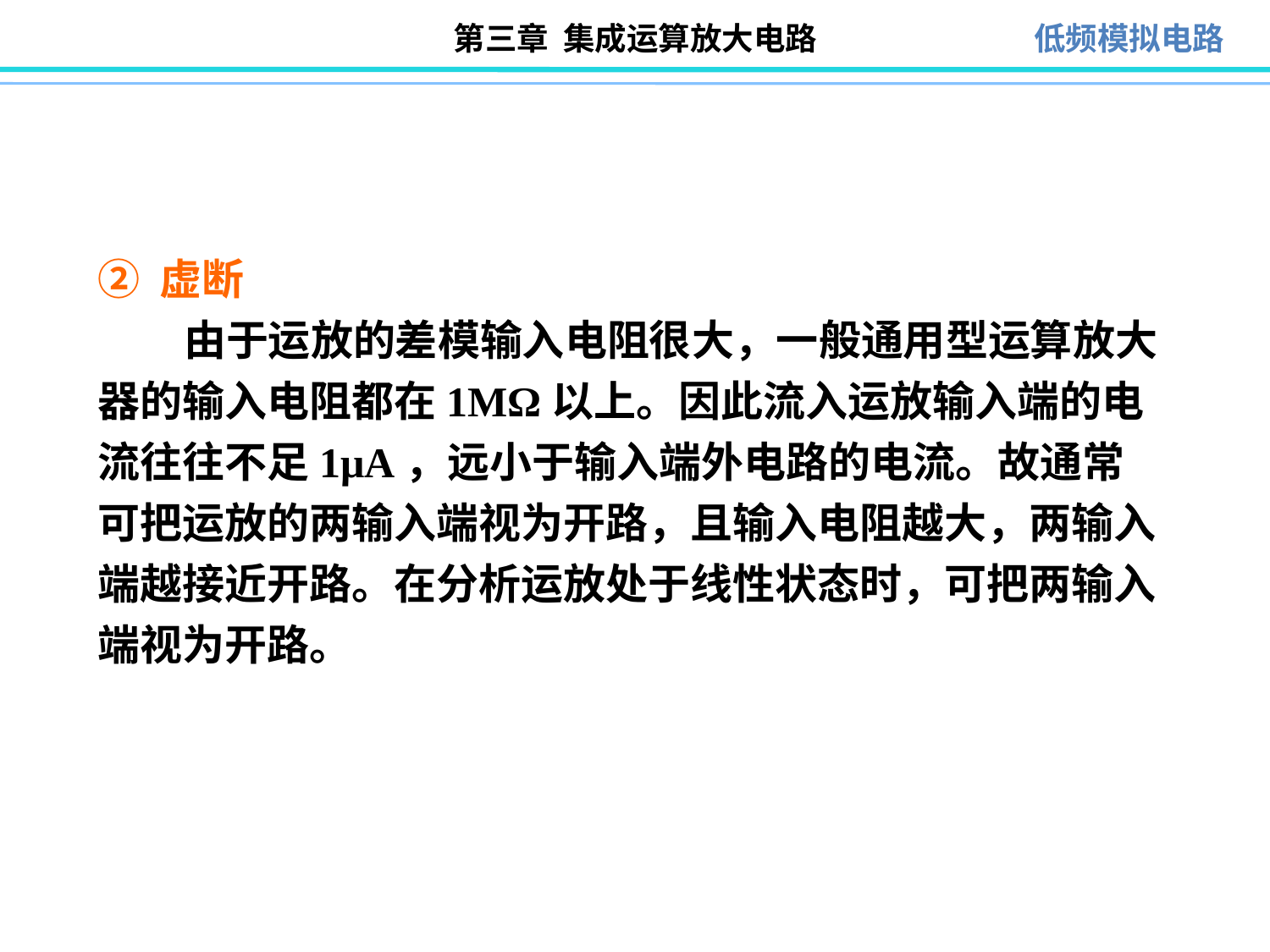

② 虚断
        由于运放的差模输入电阻很大，一般通用型运算放大器的输入电阻都在1MΩ以上。因此流入运放输入端的电流往往不足1μA，远小于输入端外电路的电流。故通常可把运放的两输入端视为开路，且输入电阻越大，两输入端越接近开路。在分析运放处于线性状态时，可把两输入端视为开路。

112